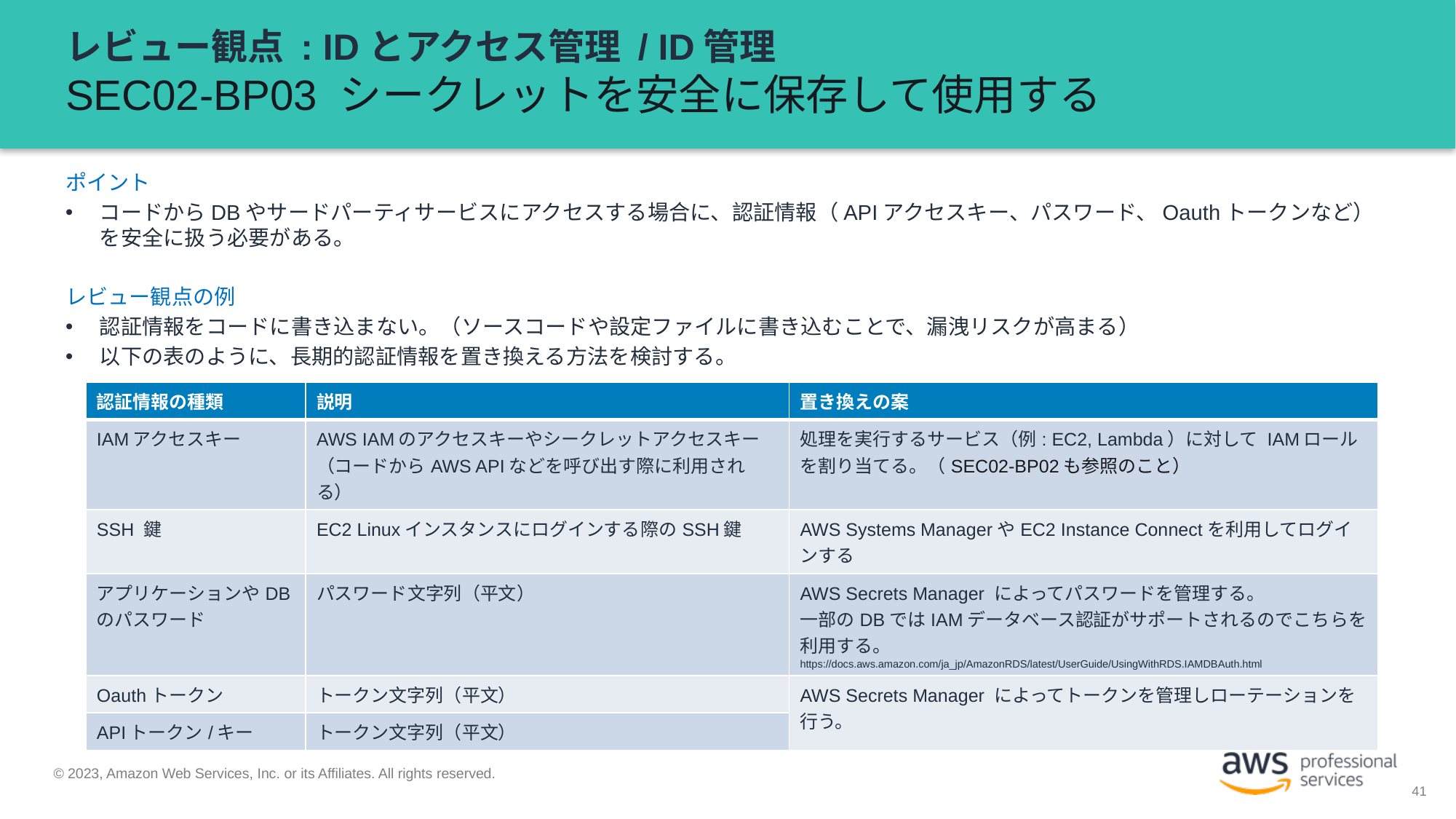

# レビュー観点 : IDとアクセス管理 / ID管理 SEC02-BP03 シークレットを安全に保存して使用する
ポイント
コードからDBやサードパーティサービスにアクセスする場合に、認証情報（APIアクセスキー、パスワード、Oauthトークンなど）を安全に扱う必要がある。

レビュー観点の例
認証情報をコードに書き込まない。（ソースコードや設定ファイルに書き込むことで、漏洩リスクが高まる）
以下の表のように、長期的認証情報を置き換える方法を検討する。

| 認証情報の種類 | 説明 | 置き換えの案 |
| --- | --- | --- |
| IAMアクセスキー | AWS IAMのアクセスキーやシークレットアクセスキー（コードからAWS APIなどを呼び出す際に利用される） | 処理を実行するサービス（例: EC2, Lambda）に対して IAMロールを割り当てる。（SEC02-BP02も参照のこと） |
| SSH 鍵 | EC2 Linuxインスタンスにログインする際のSSH鍵 | AWS Systems ManagerやEC2 Instance Connectを利用してログインする |
| アプリケーションやDBのパスワード | パスワード文字列（平文） | AWS Secrets Manager によってパスワードを管理する。 一部のDBではIAMデータベース認証がサポートされるのでこちらを利用する。 https://docs.aws.amazon.com/ja\_jp/AmazonRDS/latest/UserGuide/UsingWithRDS.IAMDBAuth.html |
| Oauthトークン | トークン文字列（平文） | AWS Secrets Manager によってトークンを管理しローテーションを行う。 |
| APIトークン/キー | トークン文字列（平文） |  |